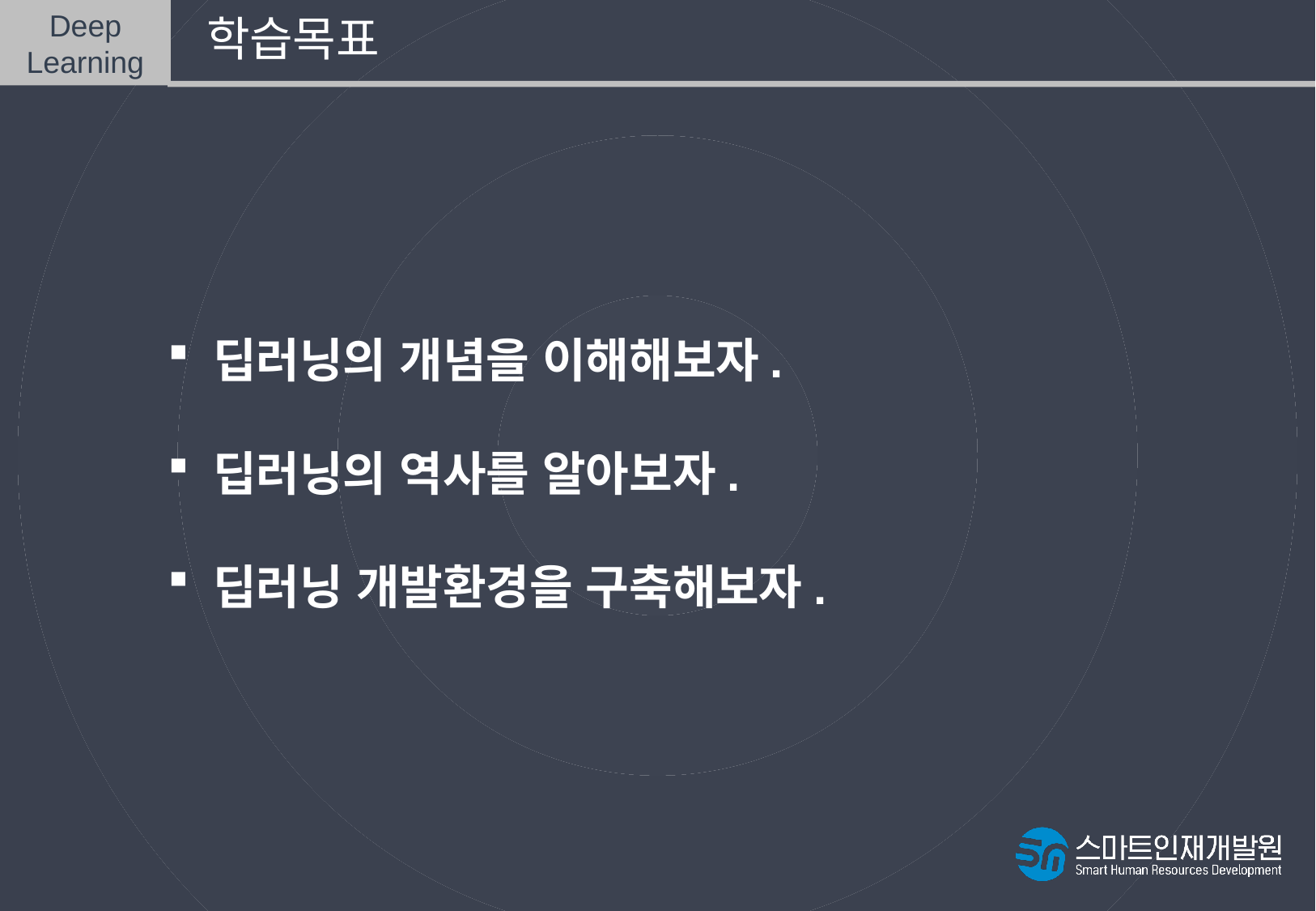

Deep
Learning
 학습목표

딥러닝의 개념을 이해해보자.
딥러닝의 역사를 알아보자.
딥러닝 개발환경을 구축해보자.